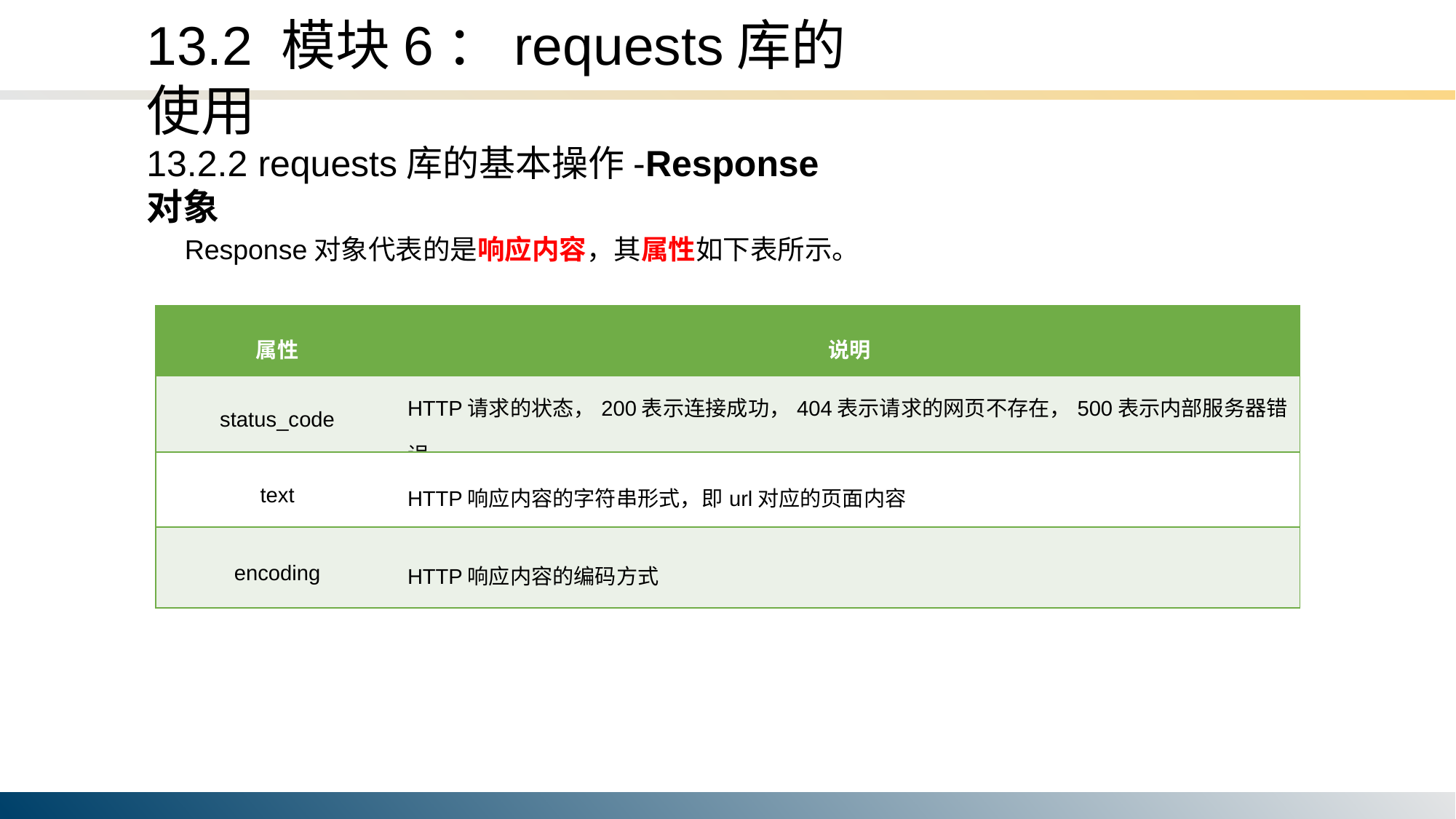

13.2 模块6：requests库的使用
13.2.2 requests库的基本操作-Response对象
Response对象代表的是响应内容，其属性如下表所示。
| 属性 | 说明 |
| --- | --- |
| status\_code | HTTP请求的状态，200表示连接成功，404表示请求的网页不存在，500表示内部服务器错误 |
| text | HTTP响应内容的字符串形式，即url对应的页面内容 |
| encoding | HTTP响应内容的编码方式 |